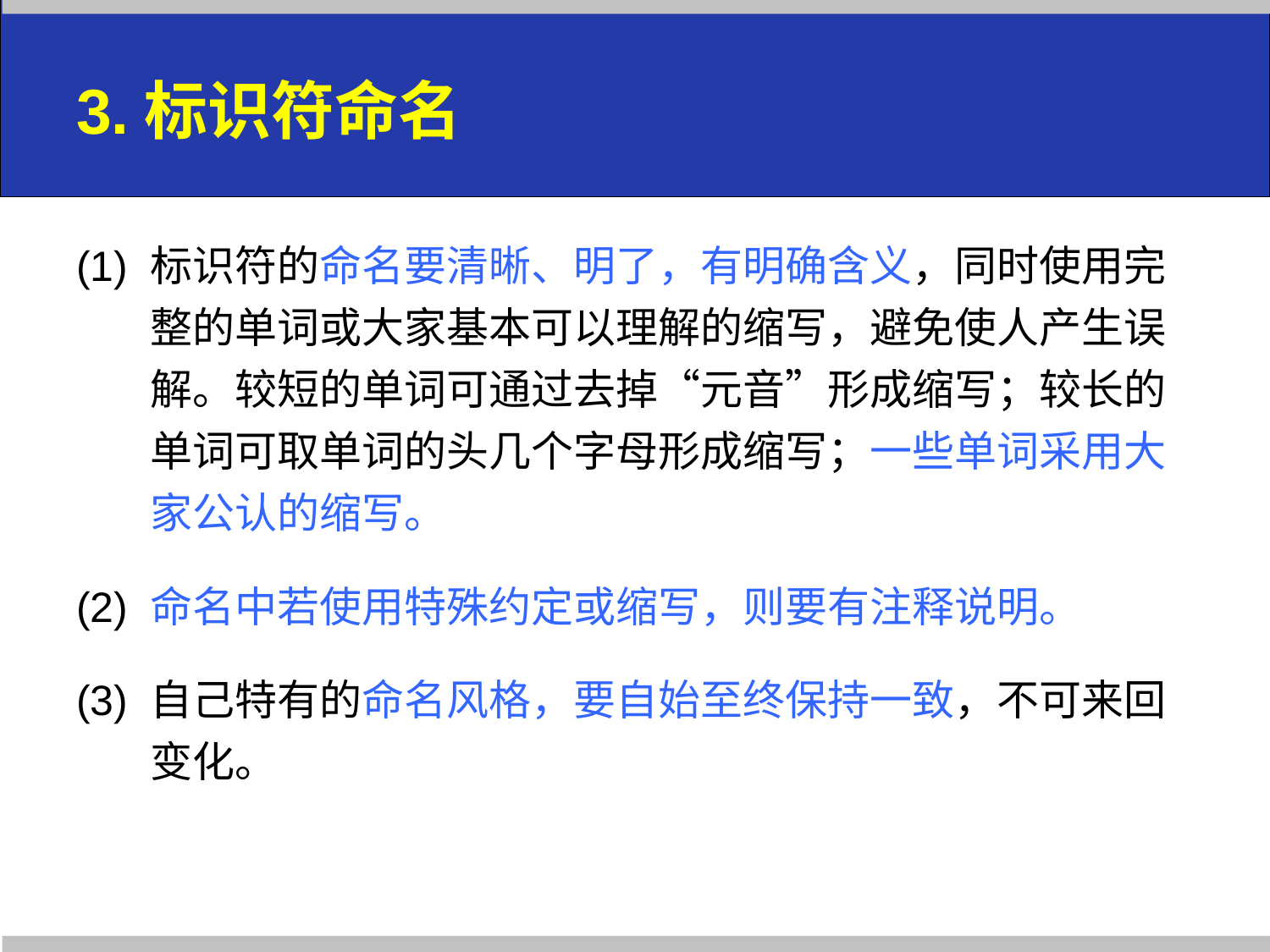

# 3.标识符命名
(1) 标识符的命名要清晰、明了，有明确含义，同时使用完整的单词或大家基本可以理解的缩写，避免使人产生误解。较短的单词可通过去掉“元音”形成缩写；较长的单词可取单词的头几个字母形成缩写；一些单词采用大家公认的缩写。
(2) 命名中若使用特殊约定或缩写，则要有注释说明。
(3) 自己特有的命名风格，要自始至终保持一致，不可来回变化。
684